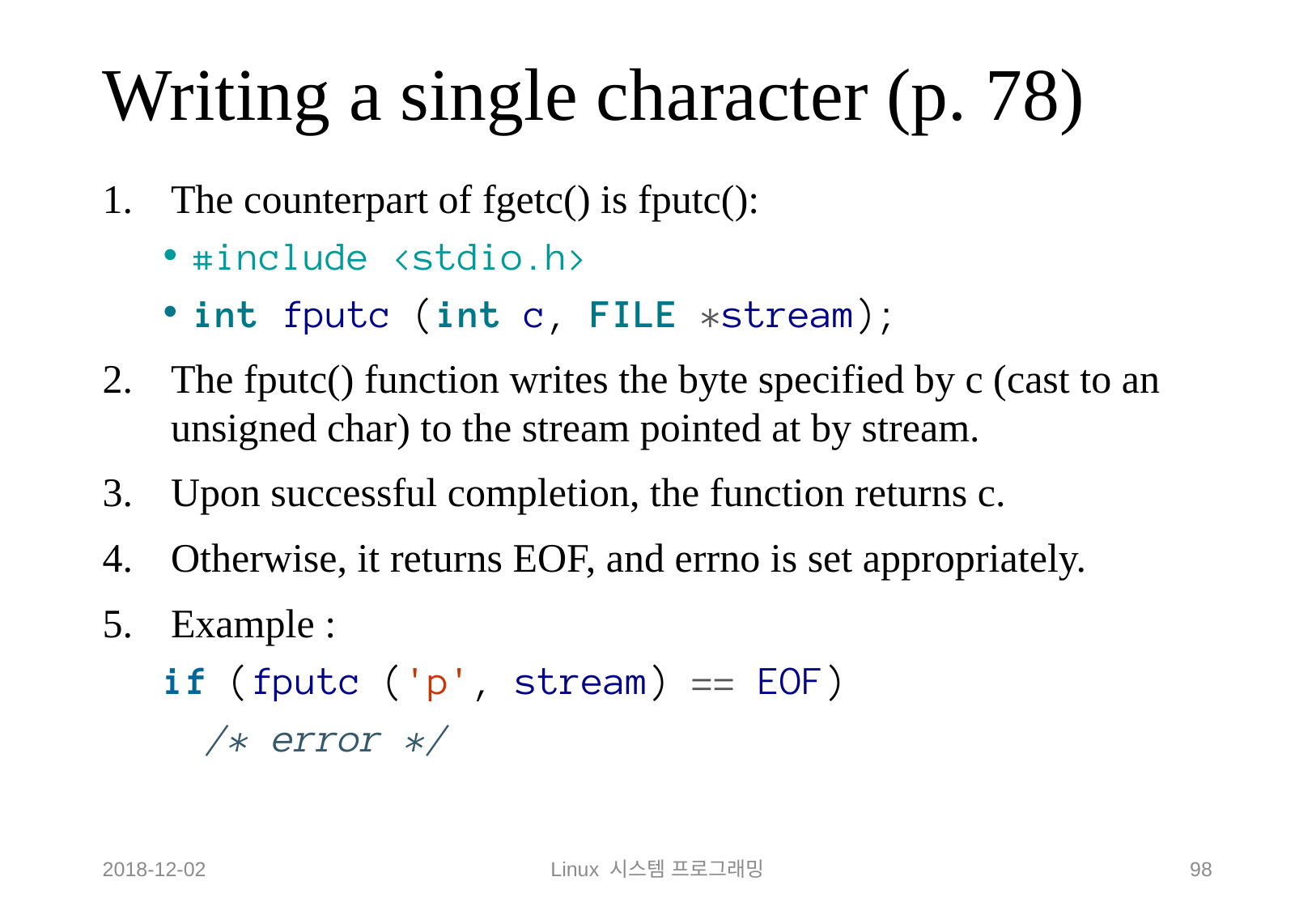

# Writing a single character (p. 78)
The counterpart of fgetc() is fputc():
#include <stdio.h>
int fputc (int c, FILE *stream);
The fputc() function writes the byte specified by c (cast to an unsigned char) to the stream pointed at by stream.
Upon successful completion, the function returns c.
Otherwise, it returns EOF, and errno is set appropriately.
Example :
if (fputc ('p', stream) == EOF)
  /* error */
2018-12-02
Linux 시스템 프로그래밍
98